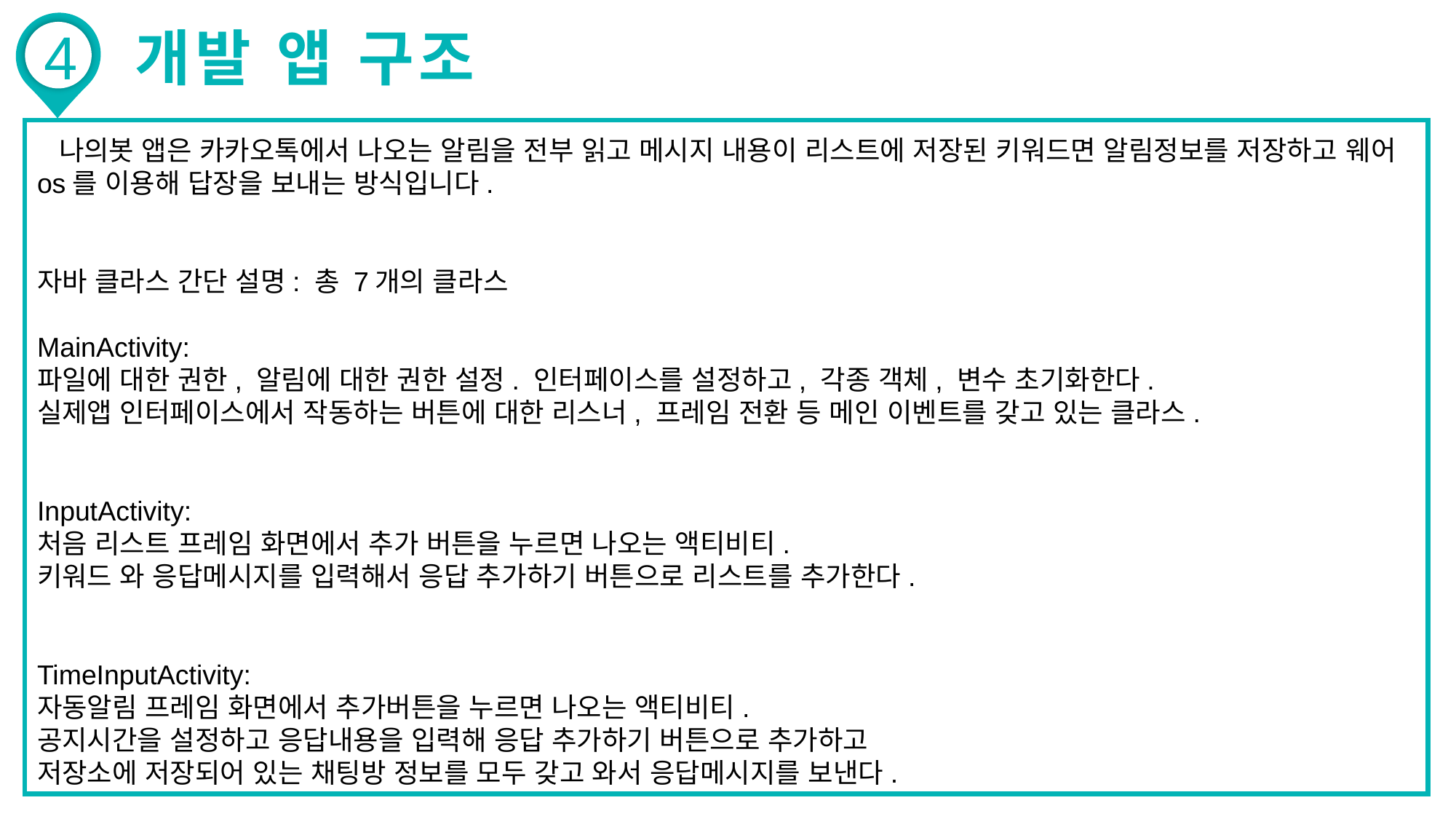

4
개발 앱 구조
  나의봇 앱은 카카오톡에서 나오는 알림을 전부 읽고 메시지 내용이 리스트에 저장된 키워드면 알림정보를 저장하고 웨어os를 이용해 답장을 보내는 방식입니다.

자바 클라스 간단 설명: 총 7개의 클라스

MainActivity:
파일에 대한 권한, 알림에 대한 권한 설정. 인터페이스를 설정하고, 각종 객체, 변수 초기화한다.
실제앱 인터페이스에서 작동하는 버튼에 대한 리스너, 프레임 전환 등 메인 이벤트를 갖고 있는 클라스.

InputActivity:
처음 리스트 프레임 화면에서 추가 버튼을 누르면 나오는 액티비티.
키워드 와 응답메시지를 입력해서 응답 추가하기 버튼으로 리스트를 추가한다.

TimeInputActivity:
자동알림 프레임 화면에서 추가버튼을 누르면 나오는 액티비티.
공지시간을 설정하고 응답내용을 입력해 응답 추가하기 버튼으로 추가하고
저장소에 저장되어 있는 채팅방 정보를 모두 갖고 와서 응답메시지를 보낸다.